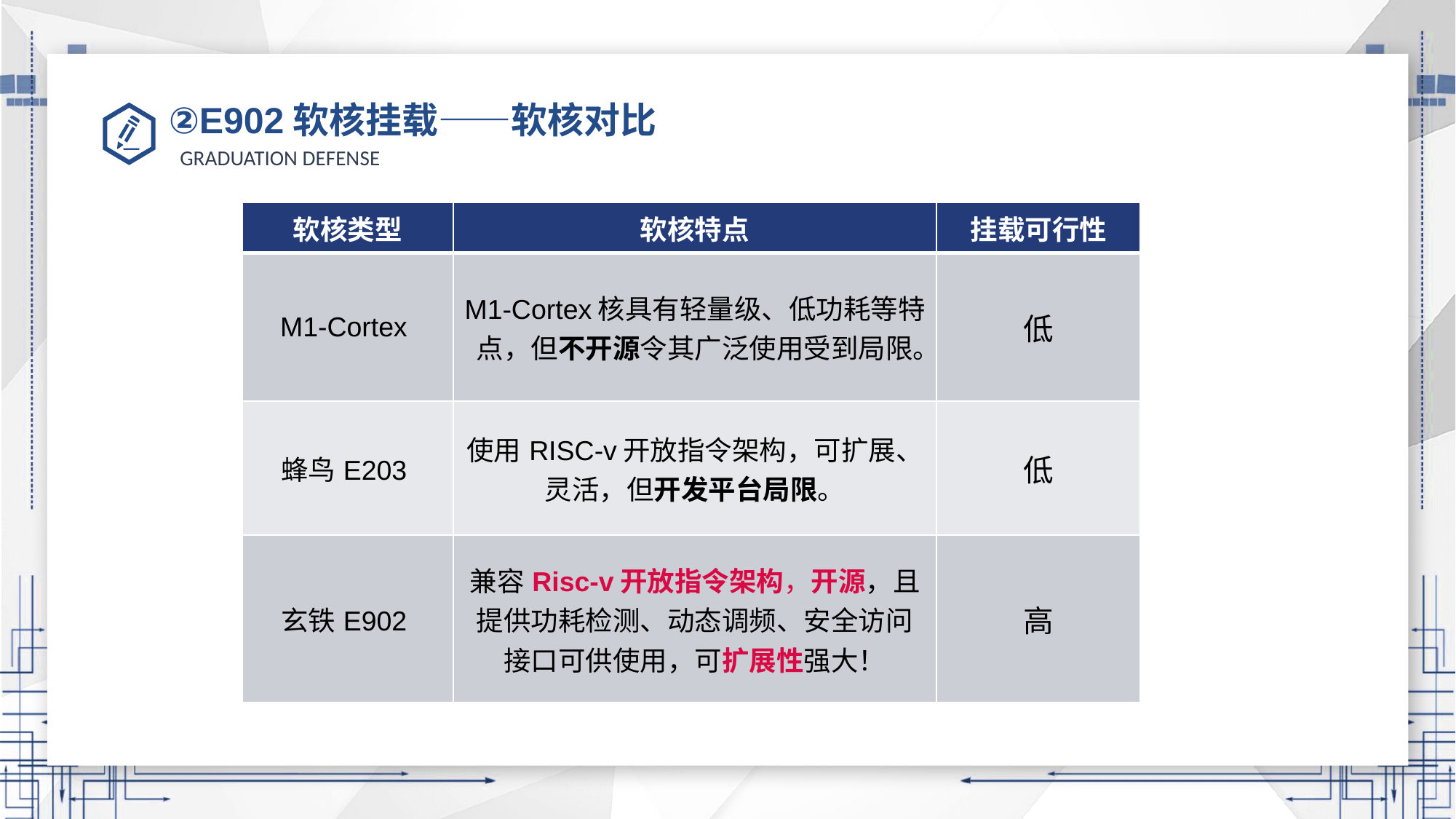

②E902软核挂载——软核对比

| 软核类型 | 软核特点 | 挂载可行性 |
| --- | --- | --- |
| M1-Cortex | M1-Cortex核具有轻量级、低功耗等特点，但不开源令其广泛使用受到局限。 | 低 |
| 蜂鸟E203 | 使用RISC-v开放指令架构，可扩展、灵活，但开发平台局限。 | 低 |
| 玄铁E902 | 兼容Risc-v开放指令架构，开源，且提供功耗检测、动态调频、安全访问接口可供使用，可扩展性强大！ | 高 |